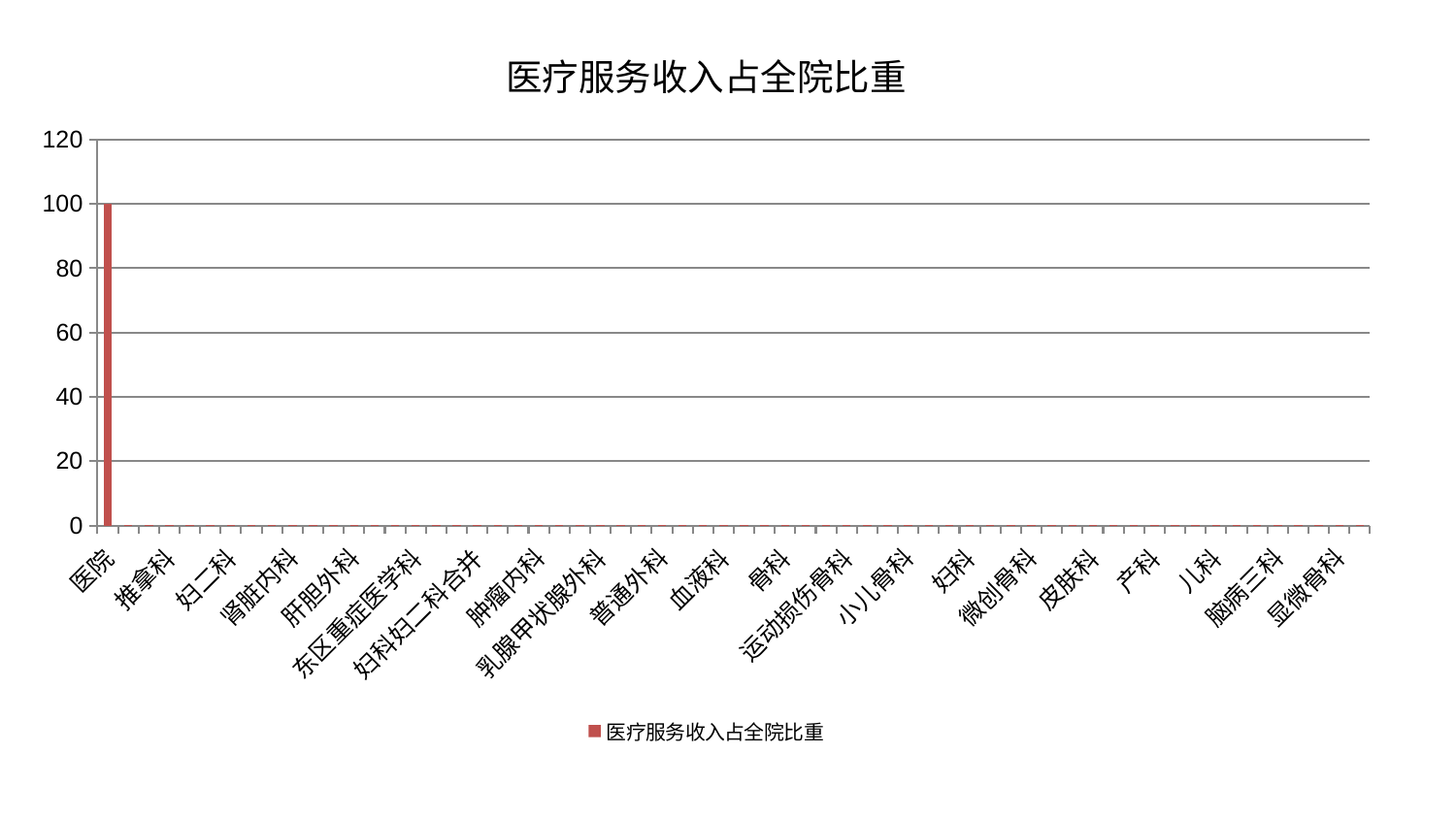

### Chart: 医疗服务收入占全院比重

| Category | 医疗服务收入占全院比重 |
|---|---|
| 医院 | 100.0 |
| 东区肾病科 | 0.002354553893229753 |
| 小儿推拿科 | 0.002310115867383393 |
| 推拿科 | 0.0023058844987286324 |
| 脑病一科 | 0.002133048343740804 |
| 脊柱骨科 | 0.0020006150532617824 |
| 妇二科 | 0.0019955554184905413 |
| 心病三科 | 0.0019309107380196275 |
| 泌尿外科 | 0.0018729980673258067 |
| 肾脏内科 | 0.0017636694040505136 |
| 心病一科 | 0.0017334981531247626 |
| 脾胃病科 | 0.001723937820686453 |
| 肝胆外科 | 0.0016466808216552783 |
| 创伤骨科 | 0.001636354227564596 |
| 心病四科 | 0.0016189547115742422 |
| 东区重症医学科 | 0.0016095122701308847 |
| 关节骨科 | 0.0015396354729707738 |
| 心血管内科 | 0.0015140164748972704 |
| 妇科妇二科合并 | 0.0014818281843027017 |
| 康复科 | 0.0013915827819881146 |
| 消化内科 | 0.0013416601450671245 |
| 肿瘤内科 | 0.0012509273258291599 |
| 老年医学科 | 0.0012372091240714202 |
| 心病二科 | 0.001221866384523202 |
| 乳腺甲状腺外科 | 0.001183702497525103 |
| 脑病二科 | 0.0011485382565577138 |
| 治未病中心 | 0.0011111959982490168 |
| 普通外科 | 0.0009893139475125538 |
| 呼吸内科 | 0.0009645027840886791 |
| 神经内科 | 0.0009540943683688701 |
| 血液科 | 0.0009365209530151377 |
| 肾病科 | 0.0009327796115476875 |
| 美容皮肤科 | 0.0008545375864029675 |
| 骨科 | 0.0008525374924150537 |
| 中医外治中心 | 0.0008513946267054274 |
| 肛肠科 | 0.000834683001221167 |
| 运动损伤骨科 | 0.0007588124352233979 |
| 肝病科 | 0.000754844354385846 |
| 重症医学科 | 0.0007470674942008944 |
| 小儿骨科 | 0.0007356953585831172 |
| 综合内科 | 0.0007027968691218696 |
| 身心医学科 | 0.0006917179025430465 |
| 妇科 | 0.0006557499691638442 |
| 耳鼻喉科 | 0.0006335437187832949 |
| 风湿病科 | 0.0005909259489096454 |
| 微创骨科 | 0.00048134186538310614 |
| 周围血管科 | 0.0004798476971602274 |
| 口腔科 | 0.00044678525803138364 |
| 皮肤科 | 0.00041631167201968577 |
| 内分泌科 | 0.00038377473617975873 |
| 眼科 | 0.00037584038356373753 |
| 产科 | 0.0003286869502457581 |
| 针灸科 | 0.0003111254182653269 |
| 男科 | 0.00029331461290958596 |
| 儿科 | 0.00026793134224860024 |
| 胸外科 | 0.000262672299898165 |
| 脾胃科消化科合并 | 0.00025666359123281696 |
| 脑病三科 | 0.0001400406016450438 |
| 中医经典科 | 0.000134956284168531 |
| 神经外科 | 0.00010342075249502526 |
| 显微骨科 | 5.6999756685732676e-05 |
| 西区重症医学科 | 2.4380896930252553e-05 |
242